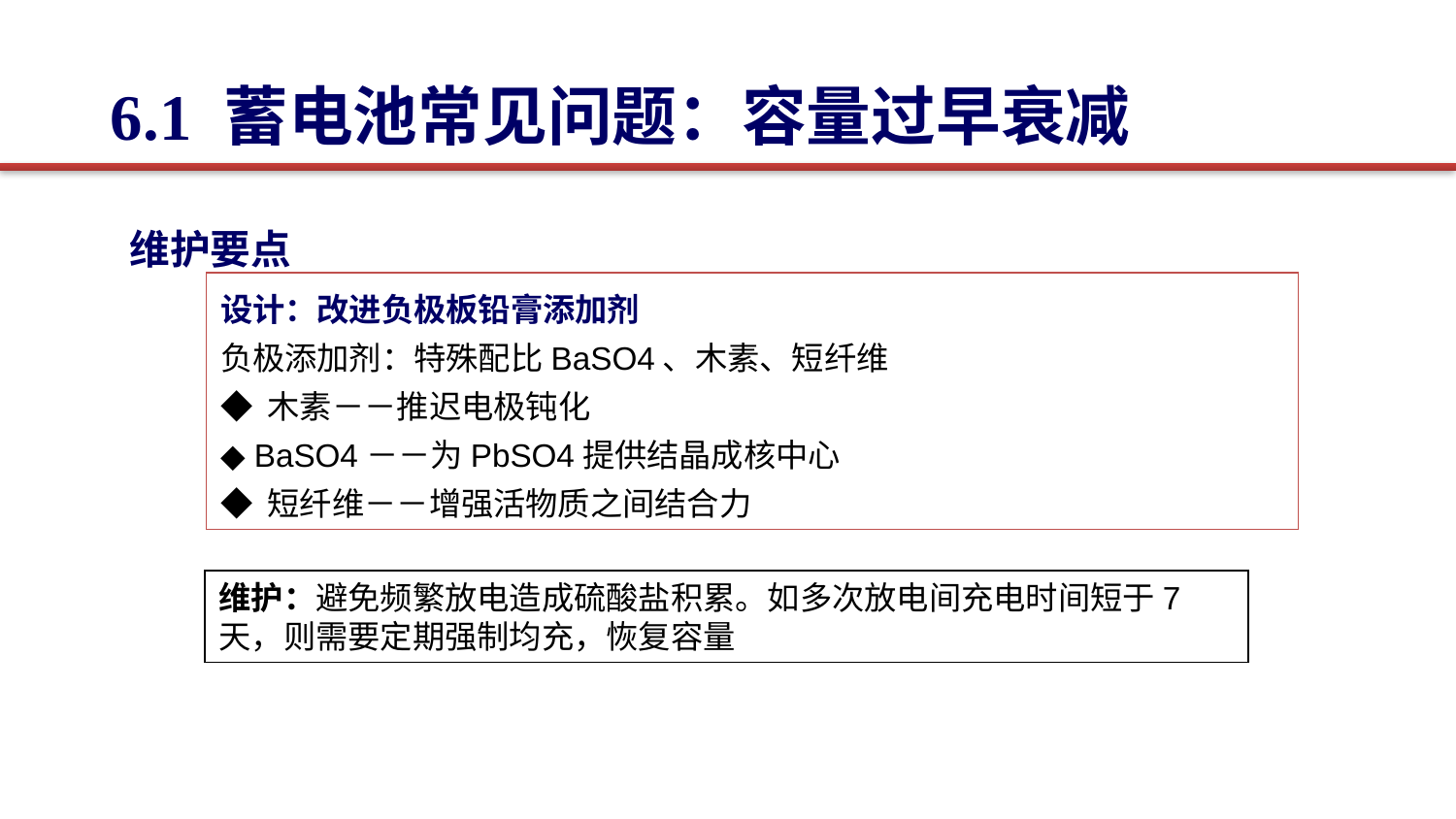

6.1 蓄电池常见问题：容量过早衰减

维护要点
设计：改进负极板铅膏添加剂
负极添加剂：特殊配比BaSO4、木素、短纤维
◆ 木素－－推迟电极钝化
◆ BaSO4－－为PbSO4提供结晶成核中心
◆ 短纤维－－增强活物质之间结合力
维护：避免频繁放电造成硫酸盐积累。如多次放电间充电时间短于7天，则需要定期强制均充，恢复容量